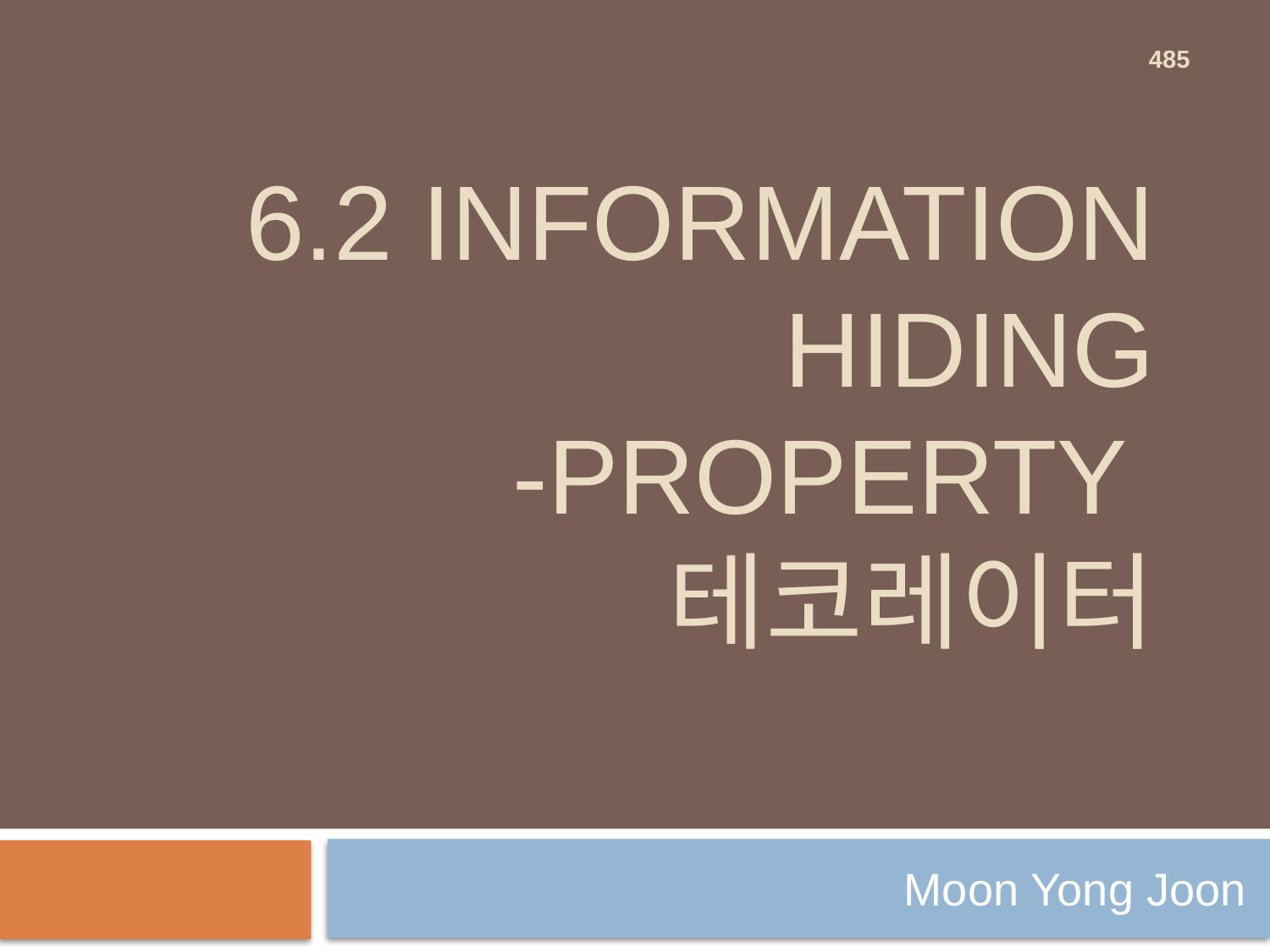

485
# 6.2 Information Hiding -property 테코레이터
Moon Yong Joon